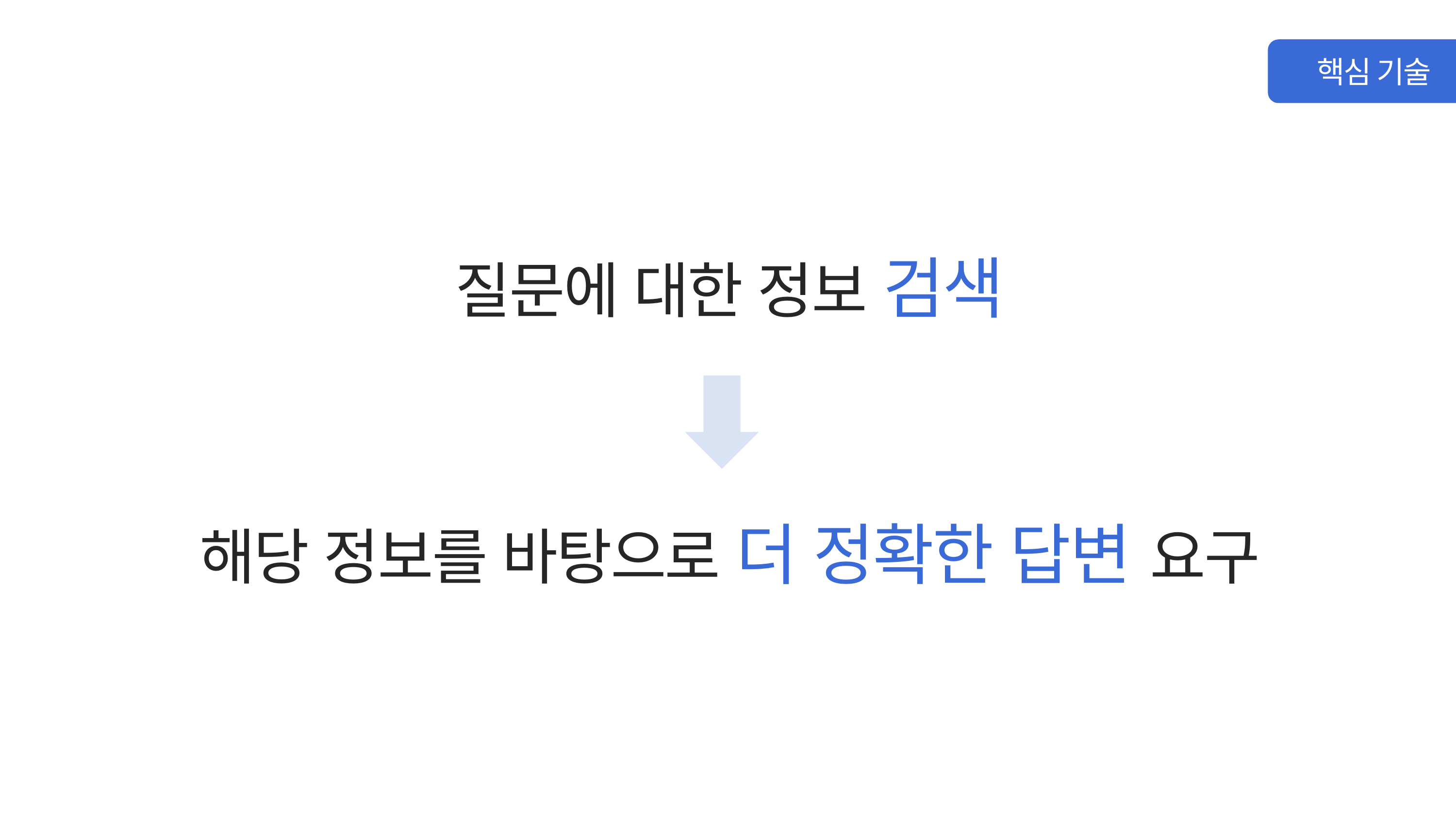

핵심 기술
질문에 대한 정보 검색

해당 정보를 바탕으로 더 정확한 답변 요구